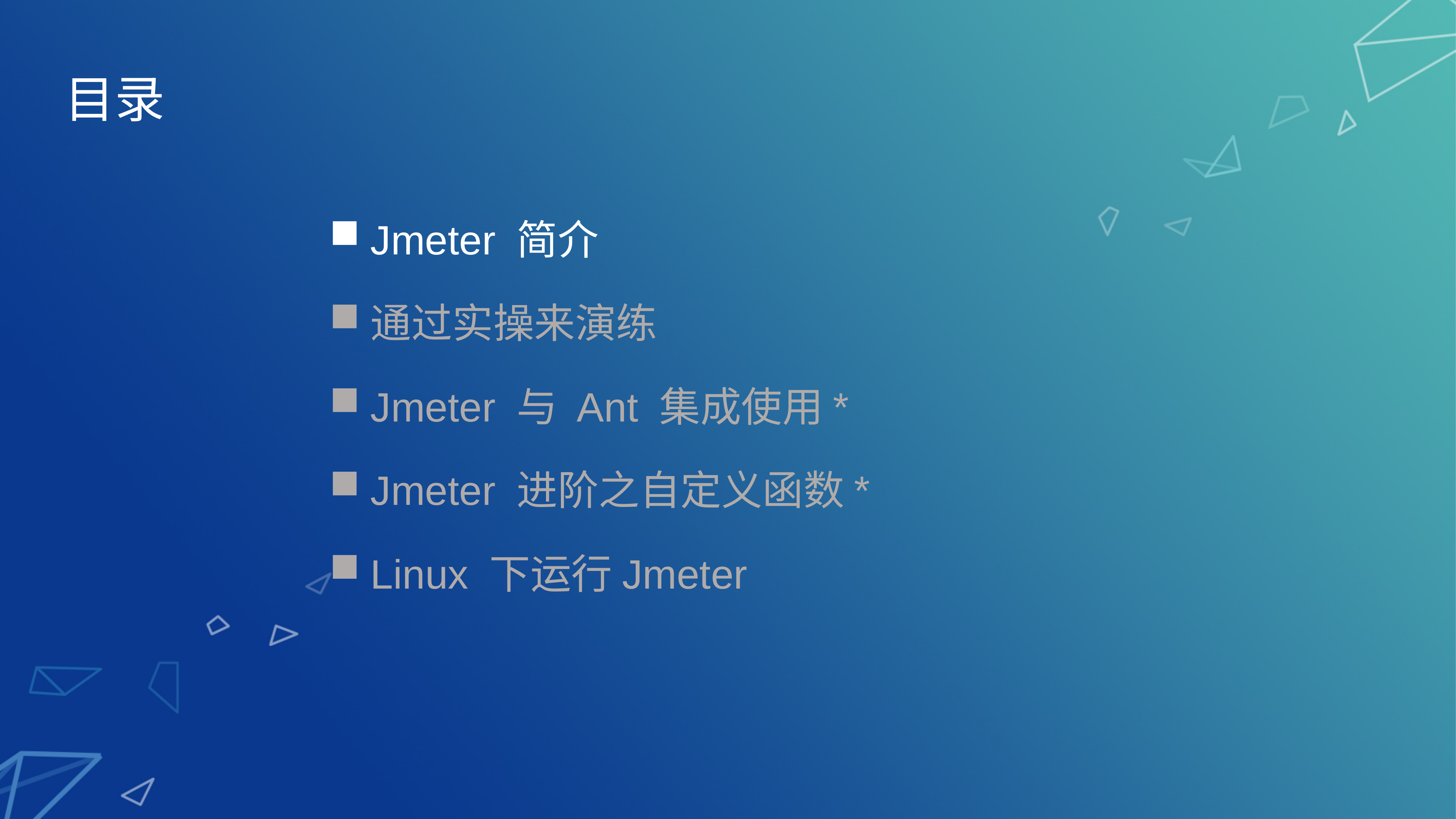

目录
Jmeter 简介
通过实操来演练
Jmeter 与 Ant 集成使用*
Jmeter 进阶之自定义函数*
Linux 下运行Jmeter